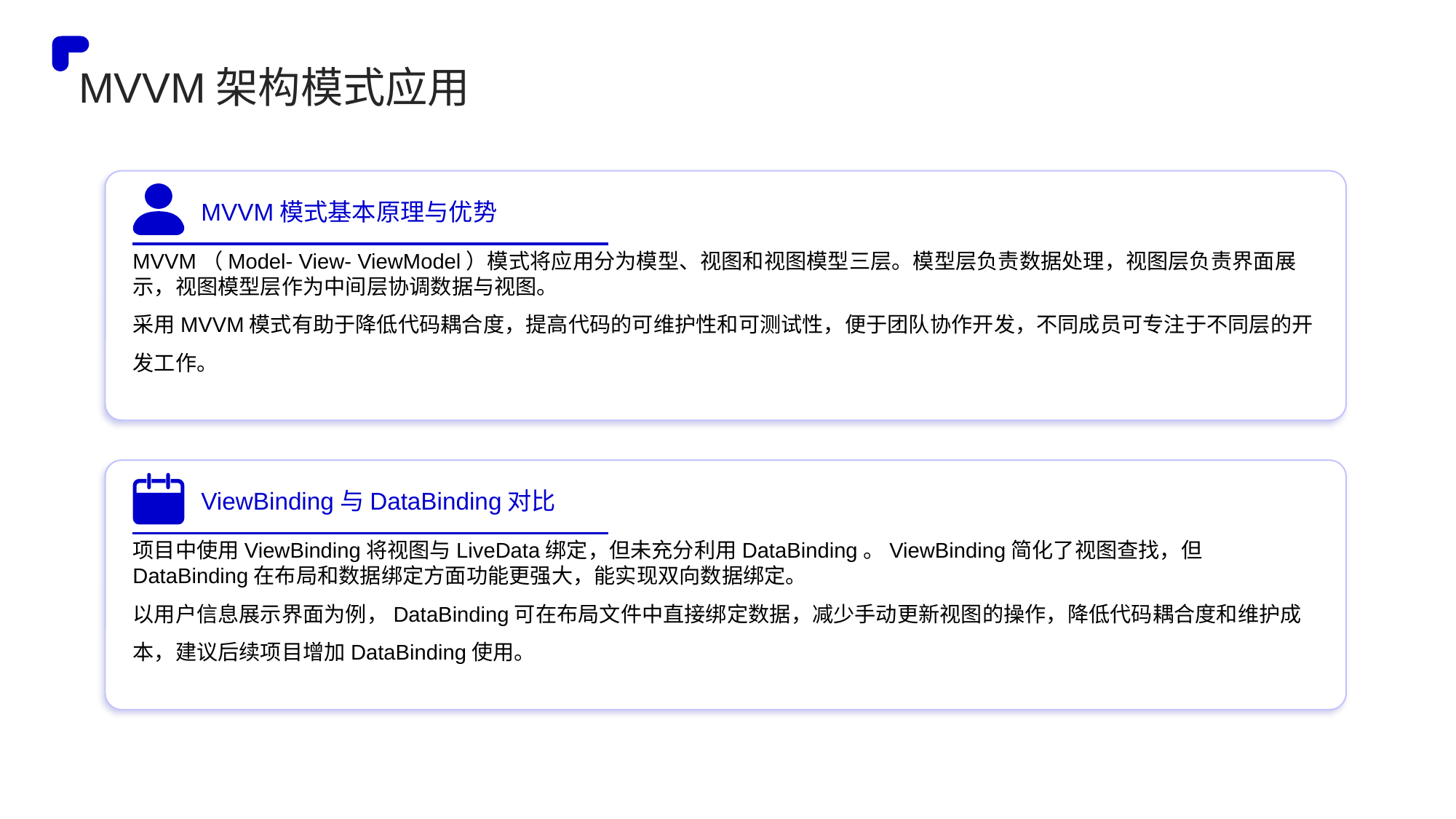

MVVM架构模式应用

MVVM模式基本原理与优势

MVVM（Model- View- ViewModel）模式将应用分为模型、视图和视图模型三层。模型层负责数据处理，视图层负责界面展示，视图模型层作为中间层协调数据与视图。
采用MVVM模式有助于降低代码耦合度，提高代码的可维护性和可测试性，便于团队协作开发，不同成员可专注于不同层的开发工作。

ViewBinding与DataBinding对比

项目中使用ViewBinding将视图与LiveData绑定，但未充分利用DataBinding。ViewBinding简化了视图查找，但DataBinding在布局和数据绑定方面功能更强大，能实现双向数据绑定。
以用户信息展示界面为例，DataBinding可在布局文件中直接绑定数据，减少手动更新视图的操作，降低代码耦合度和维护成本，建议后续项目增加DataBinding使用。